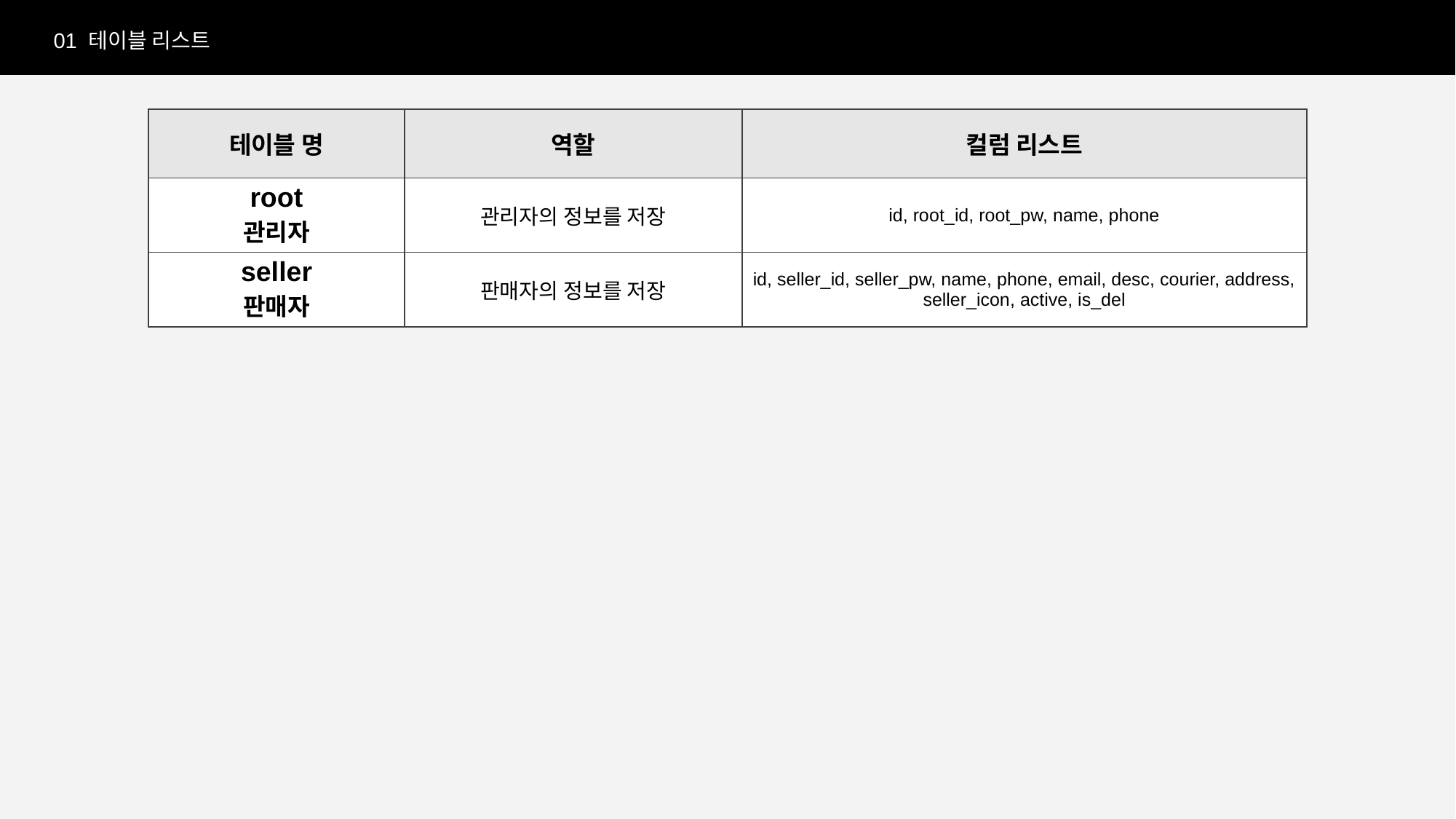

01 테이블 리스트
| 테이블 명 | 역할 | 컬럼 리스트 |
| --- | --- | --- |
| root 관리자 | 관리자의 정보를 저장 | id, root\_id, root\_pw, name, phone |
| seller 판매자 | 판매자의 정보를 저장 | id, seller\_id, seller\_pw, name, phone, email, desc, courier, address, seller\_icon, active, is\_del |